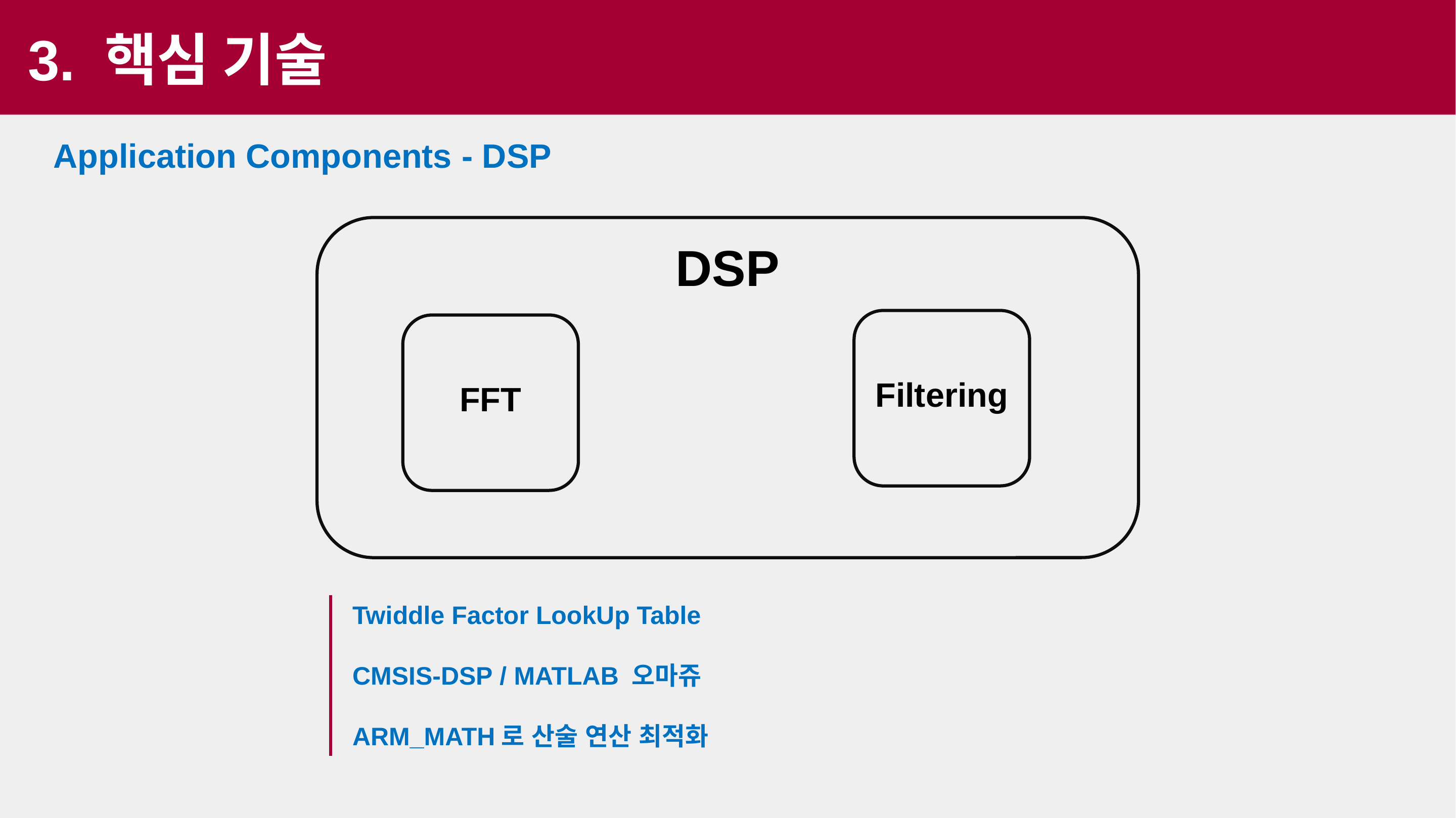

3. 핵심 기술
Application Components - DSP

DSP

Filtering

FFT
Twiddle Factor LookUp Table

CMSIS-DSP / MATLAB 오마쥬

ARM_MATH로 산술 연산 최적화